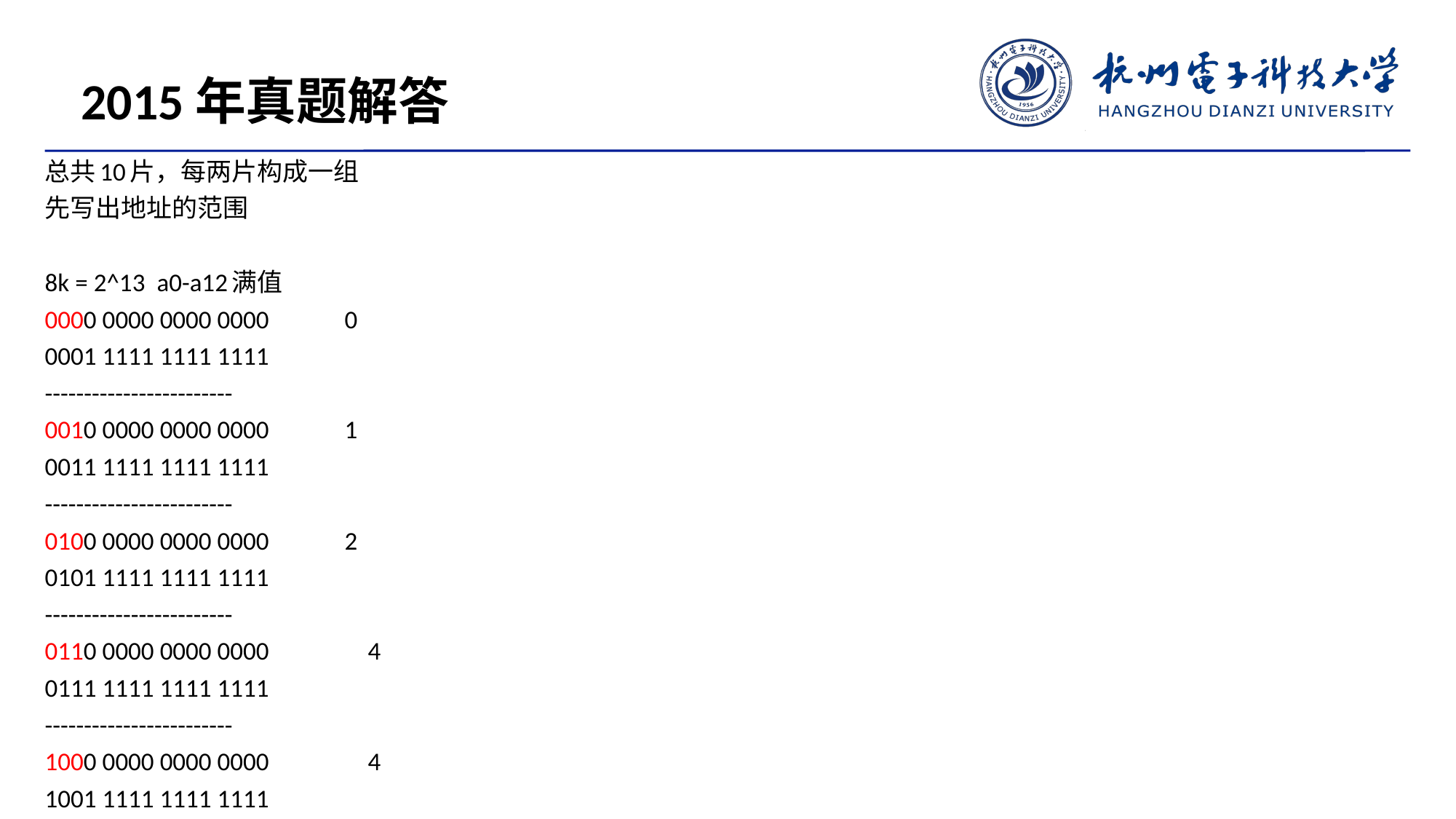

2015年真题解答
总共10片，每两片构成一组
先写出地址的范围

8k = 2^13  a0-a12满值
0000 0000 0000 0000             0
0001 1111 1111 1111
------------------------
0010 0000 0000 0000             1
0011 1111 1111 1111
------------------------
0100 0000 0000 0000             2
0101 1111 1111 1111
------------------------
0110 0000 0000 0000                 4
0111 1111 1111 1111
------------------------
1000 0000 0000 0000                 4
1001 1111 1111 1111